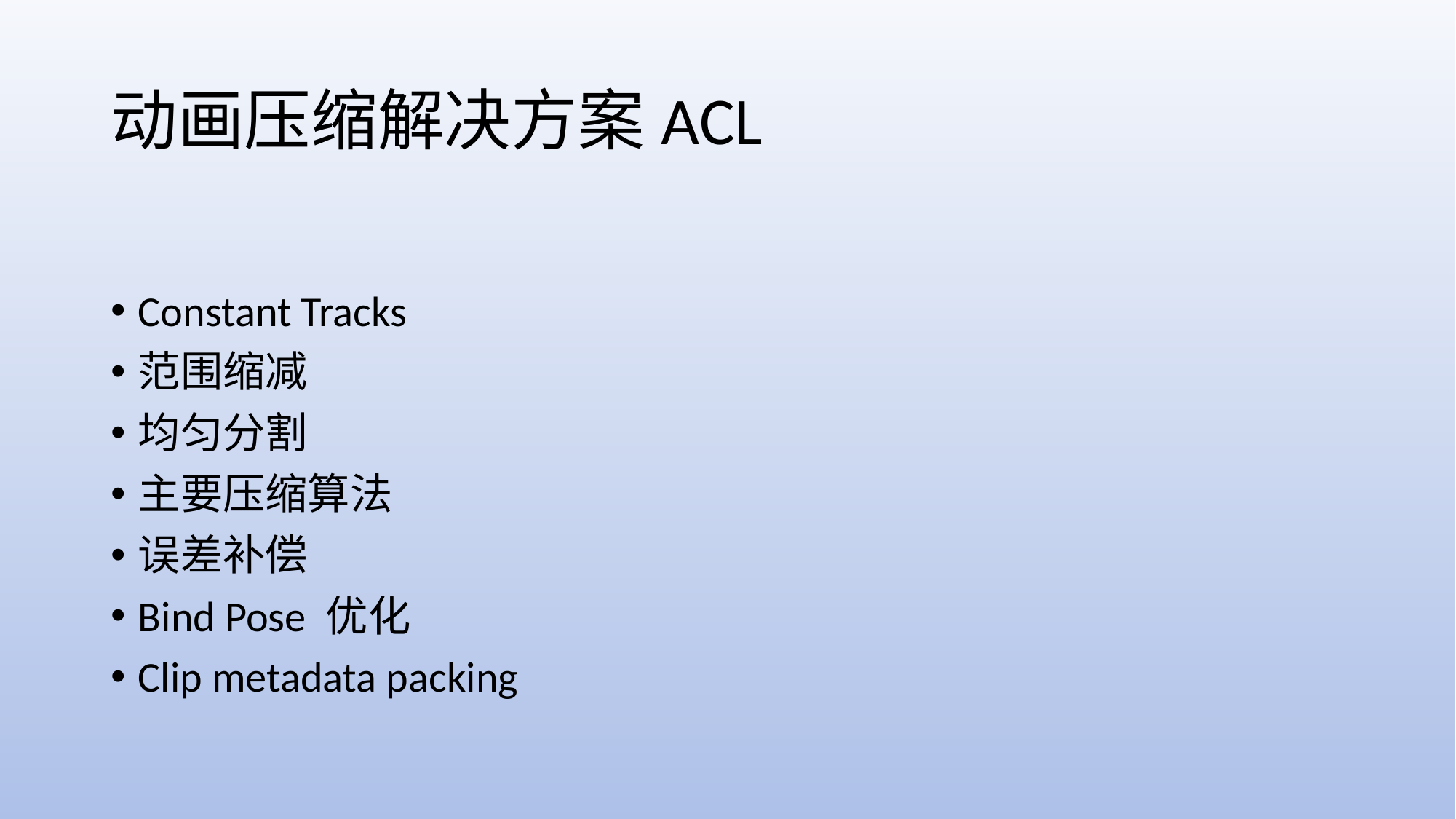

# 动画压缩解决方案ACL

Constant Tracks
范围缩减
均匀分割
主要压缩算法
误差补偿
Bind Pose 优化
Clip metadata packing